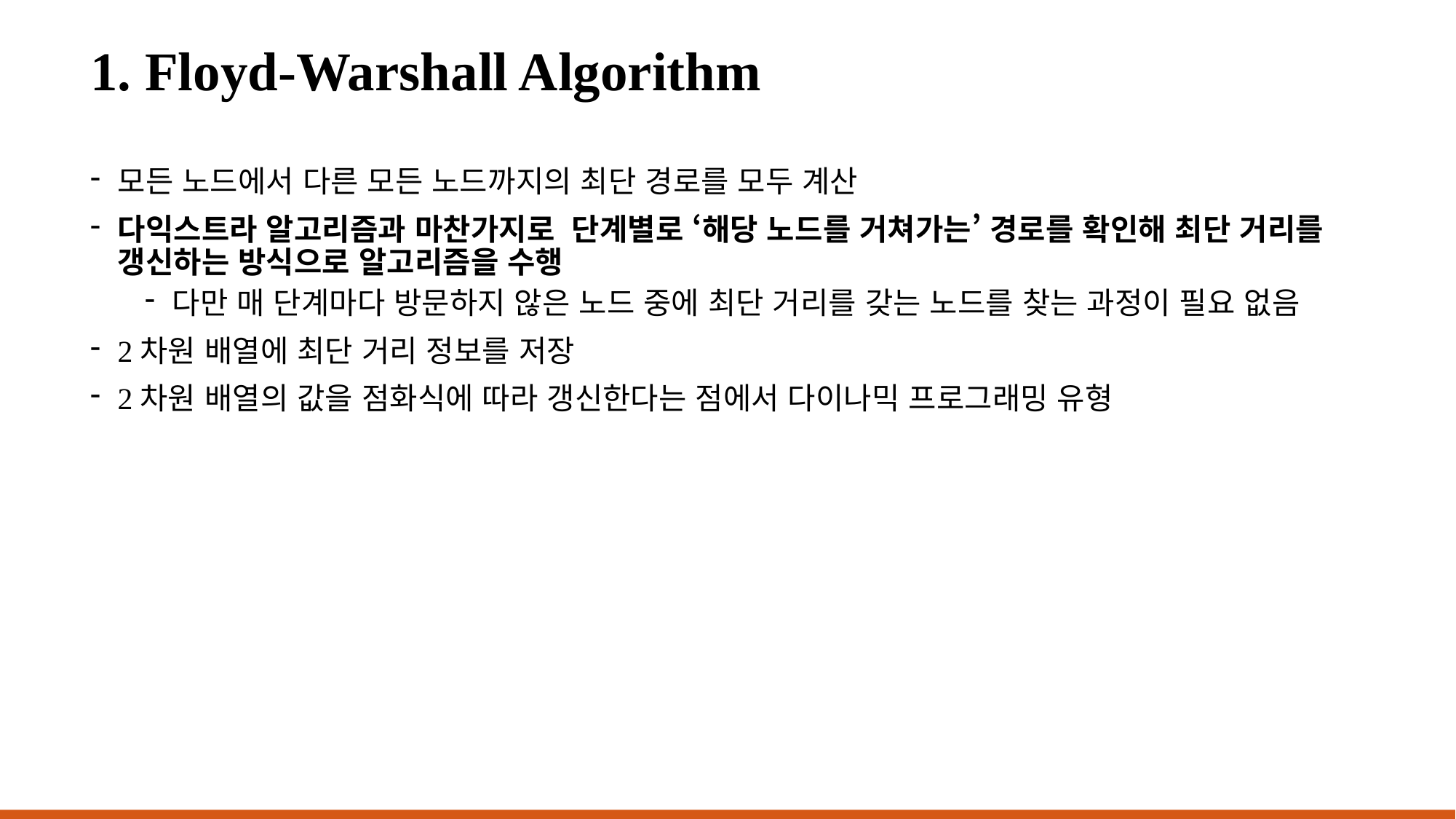

# 1. Floyd-Warshall Algorithm
모든 노드에서 다른 모든 노드까지의 최단 경로를 모두 계산
다익스트라 알고리즘과 마찬가지로  단계별로 ‘해당 노드를 거쳐가는’ 경로를 확인해 최단 거리를 갱신하는 방식으로 알고리즘을 수행
다만 매 단계마다 방문하지 않은 노드 중에 최단 거리를 갖는 노드를 찾는 과정이 필요 없음
2차원 배열에 최단 거리 정보를 저장
2차원 배열의 값을 점화식에 따라 갱신한다는 점에서 다이나믹 프로그래밍 유형